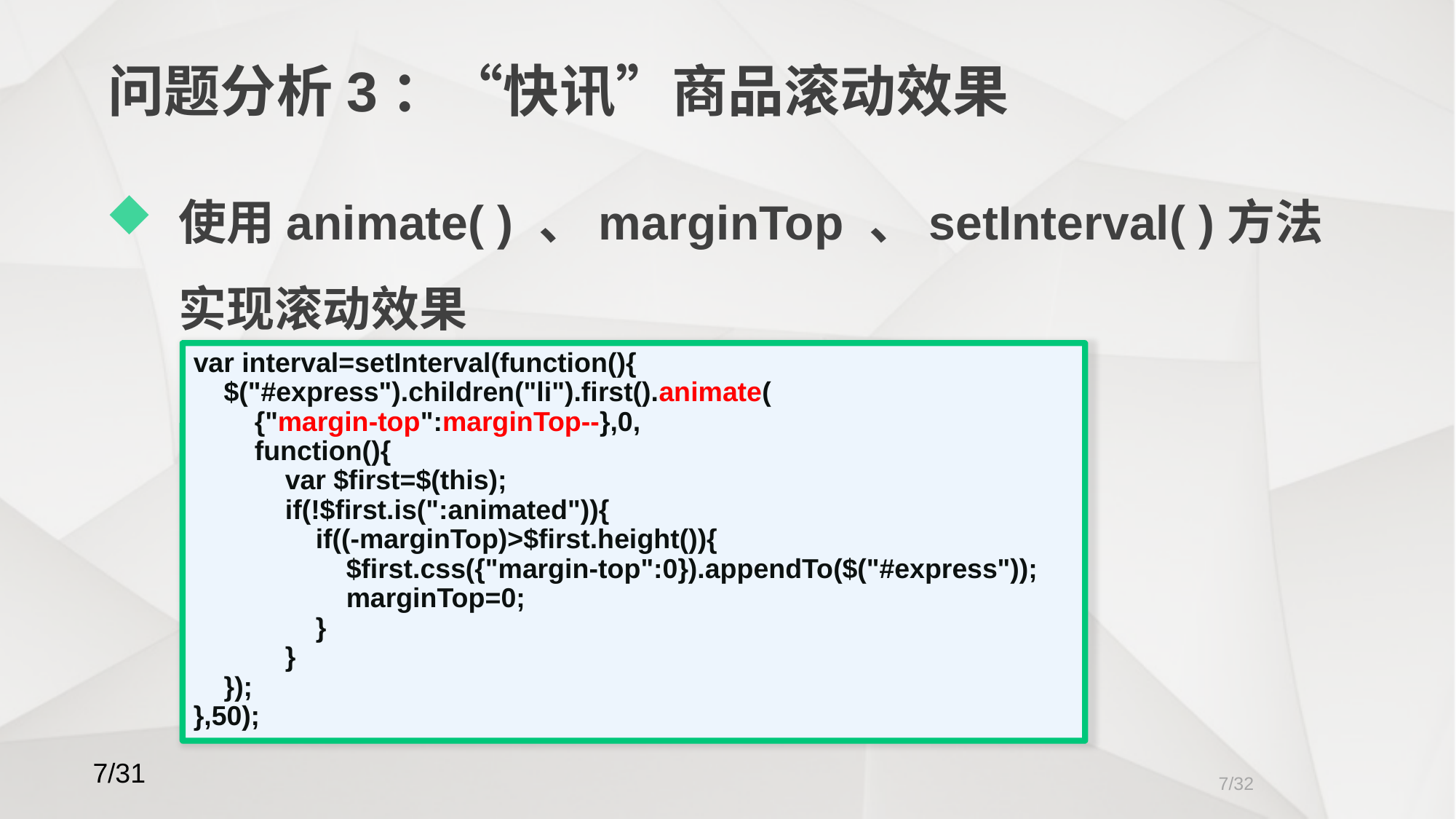

# 问题分析3：“快讯”商品滚动效果
使用animate( ) 、marginTop 、setInterval( )方法实现滚动效果
var interval=setInterval(function(){
    $("#express").children("li").first().animate(
        {"margin-top":marginTop--},0,
        function(){
            var $first=$(this);
            if(!$first.is(":animated")){
                if((-marginTop)>$first.height()){
                    $first.css({"margin-top":0}).appendTo($("#express"));
                    marginTop=0;
                }
            }
    });
},50);
7/32